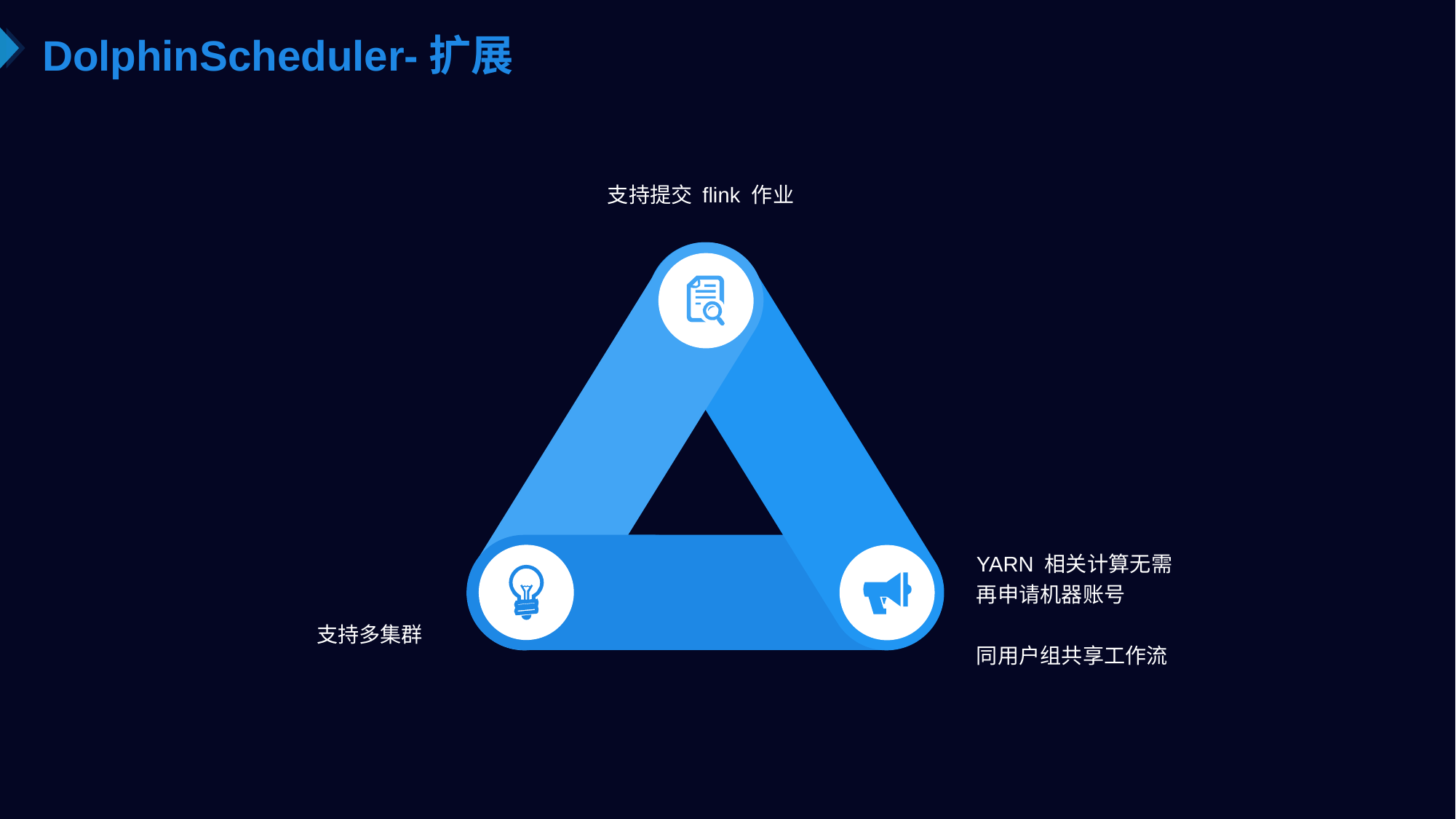

# DolphinScheduler-扩展
支持提交 flink 作业

YARN 相关计算无需再申请机器账号

同用户组共享工作流

支持多集群